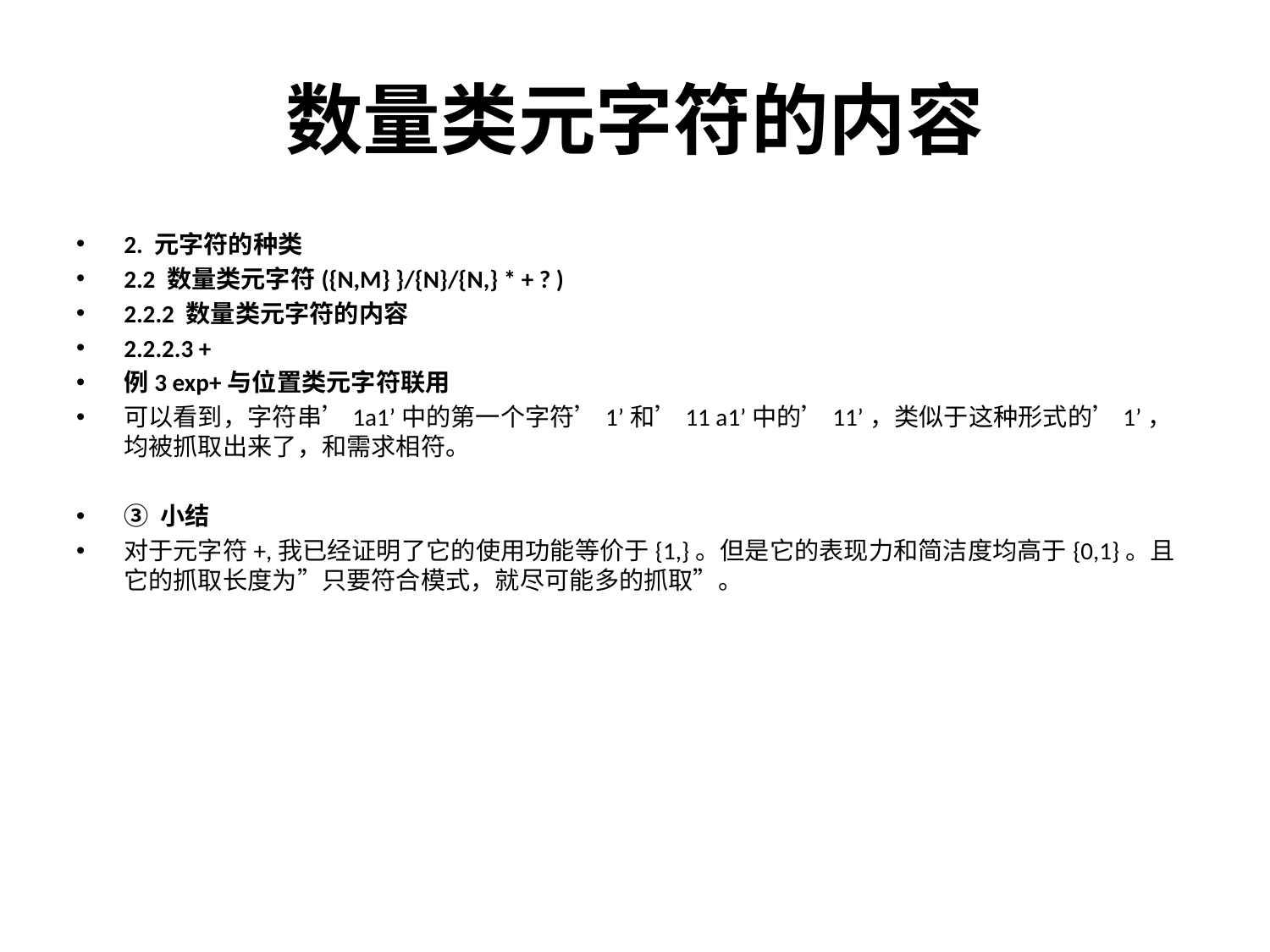

# 数量类元字符的内容
2. 元字符的种类
2.2 数量类元字符({N,M} }/{N}/{N,} * + ? )
2.2.2 数量类元字符的内容
2.2.2.3 +
例3 exp+与位置类元字符联用
可以看到，字符串’1a1’中的第一个字符’1’和’11 a1’中的’11’，类似于这种形式的’1’，均被抓取出来了，和需求相符。

③ 小结
对于元字符+,我已经证明了它的使用功能等价于{1,}。但是它的表现力和简洁度均高于{0,1}。且它的抓取长度为”只要符合模式，就尽可能多的抓取”。